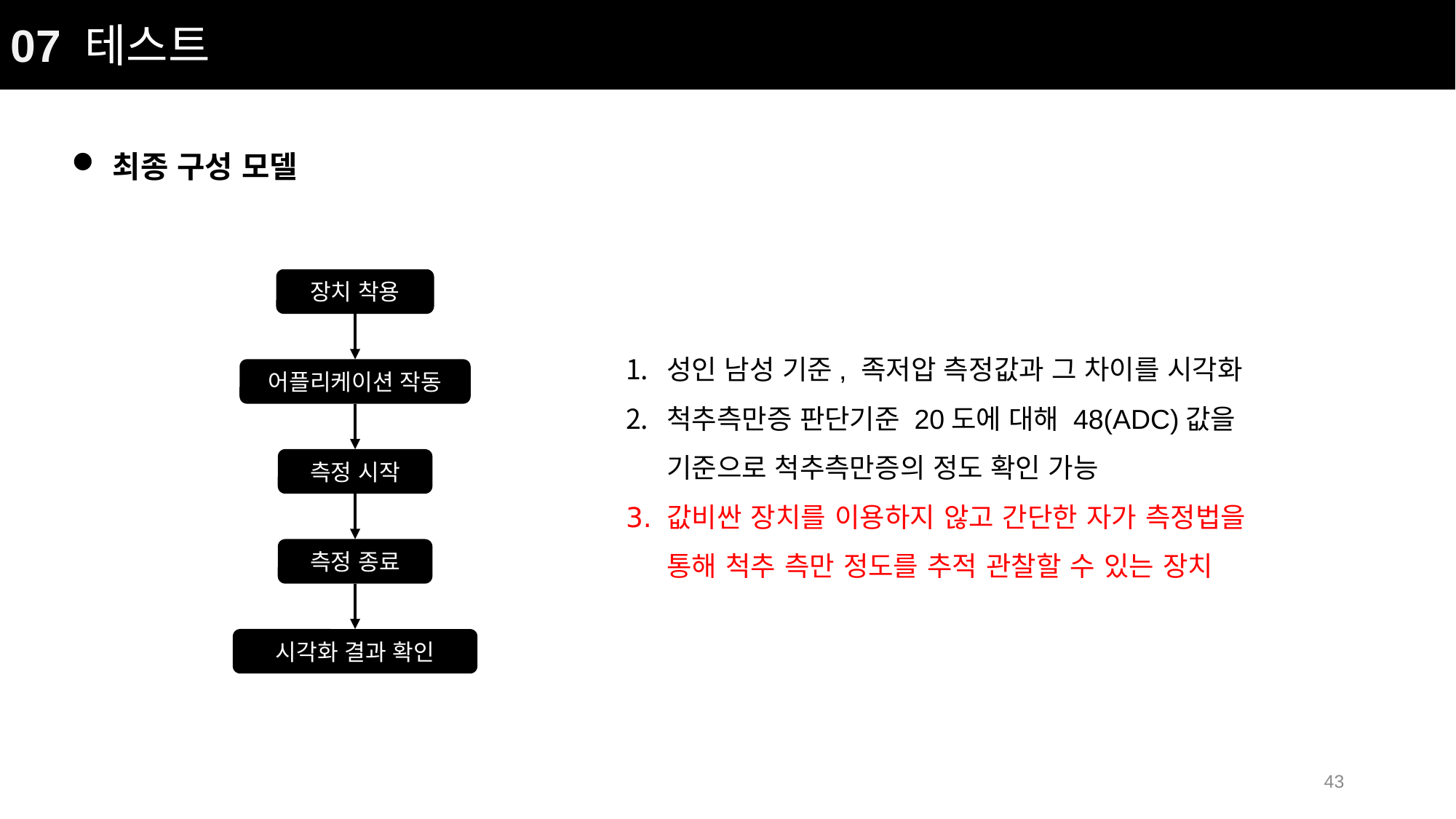

07 테스트
최종 구성 모델
장치 착용
성인 남성 기준, 족저압 측정값과 그 차이를 시각화
척추측만증 판단기준 20도에 대해 48(ADC)값을
기준으로 척추측만증의 정도 확인 가능
값비싼 장치를 이용하지 않고 간단한 자가 측정법을
통해 척추 측만 정도를 추적 관찰할 수 있는 장치
어플리케이션 작동
측정 시작
측정 종료
시각화 결과 확인
43